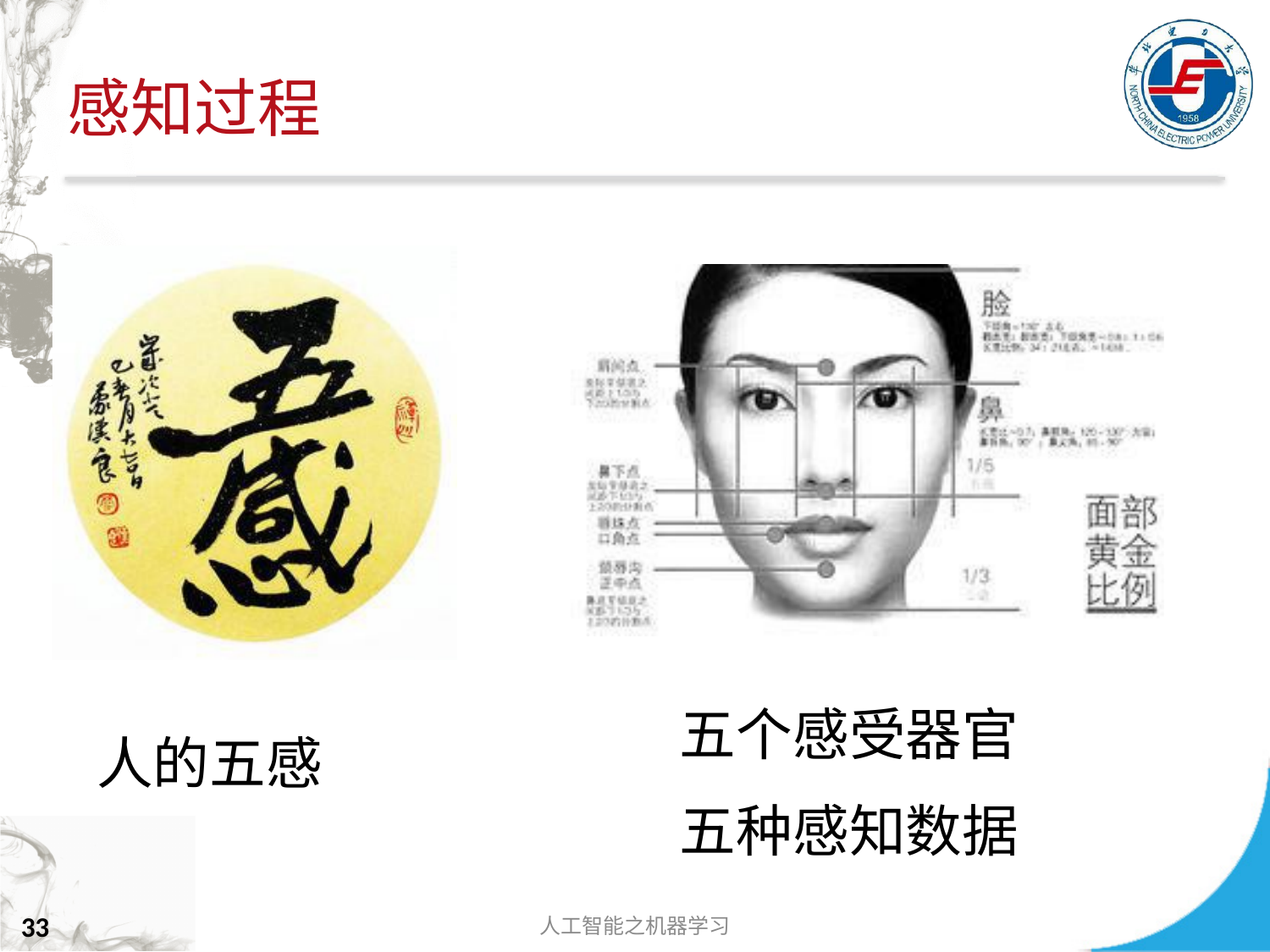

# 感知过程

五个感受器官
人的五感
五种感知数据
人工智能之机器学习
33